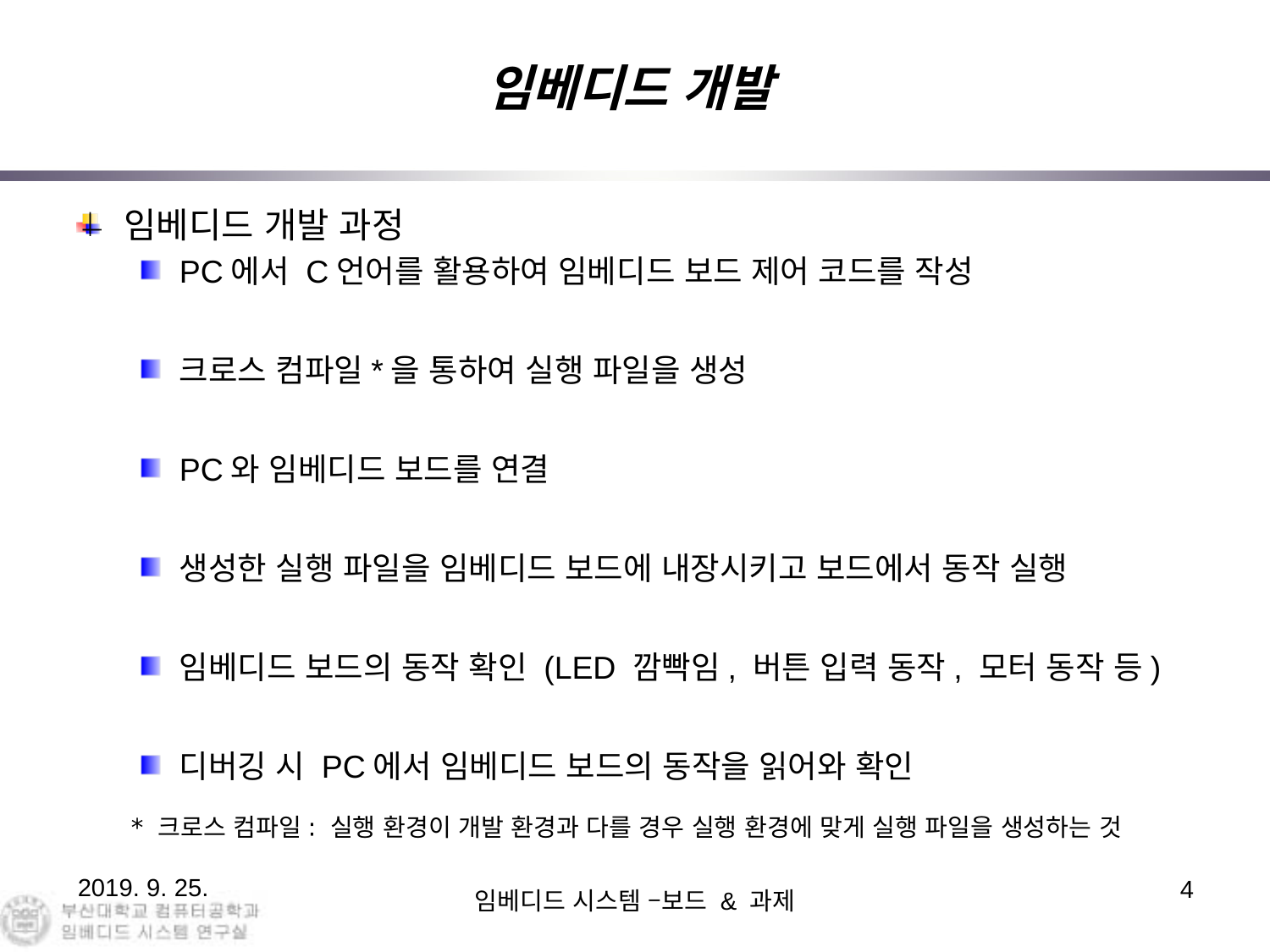

# 임베디드 개발
임베디드 개발 과정
PC에서 C언어를 활용하여 임베디드 보드 제어 코드를 작성

크로스 컴파일*을 통하여 실행 파일을 생성

PC와 임베디드 보드를 연결

생성한 실행 파일을 임베디드 보드에 내장시키고 보드에서 동작 실행

임베디드 보드의 동작 확인 (LED 깜빡임, 버튼 입력 동작, 모터 동작 등)

디버깅 시 PC에서 임베디드 보드의 동작을 읽어와 확인

* 크로스 컴파일: 실행 환경이 개발 환경과 다를 경우 실행 환경에 맞게 실행 파일을 생성하는 것
2019. 9. 25.
임베디드 시스템 –보드 & 과제
4